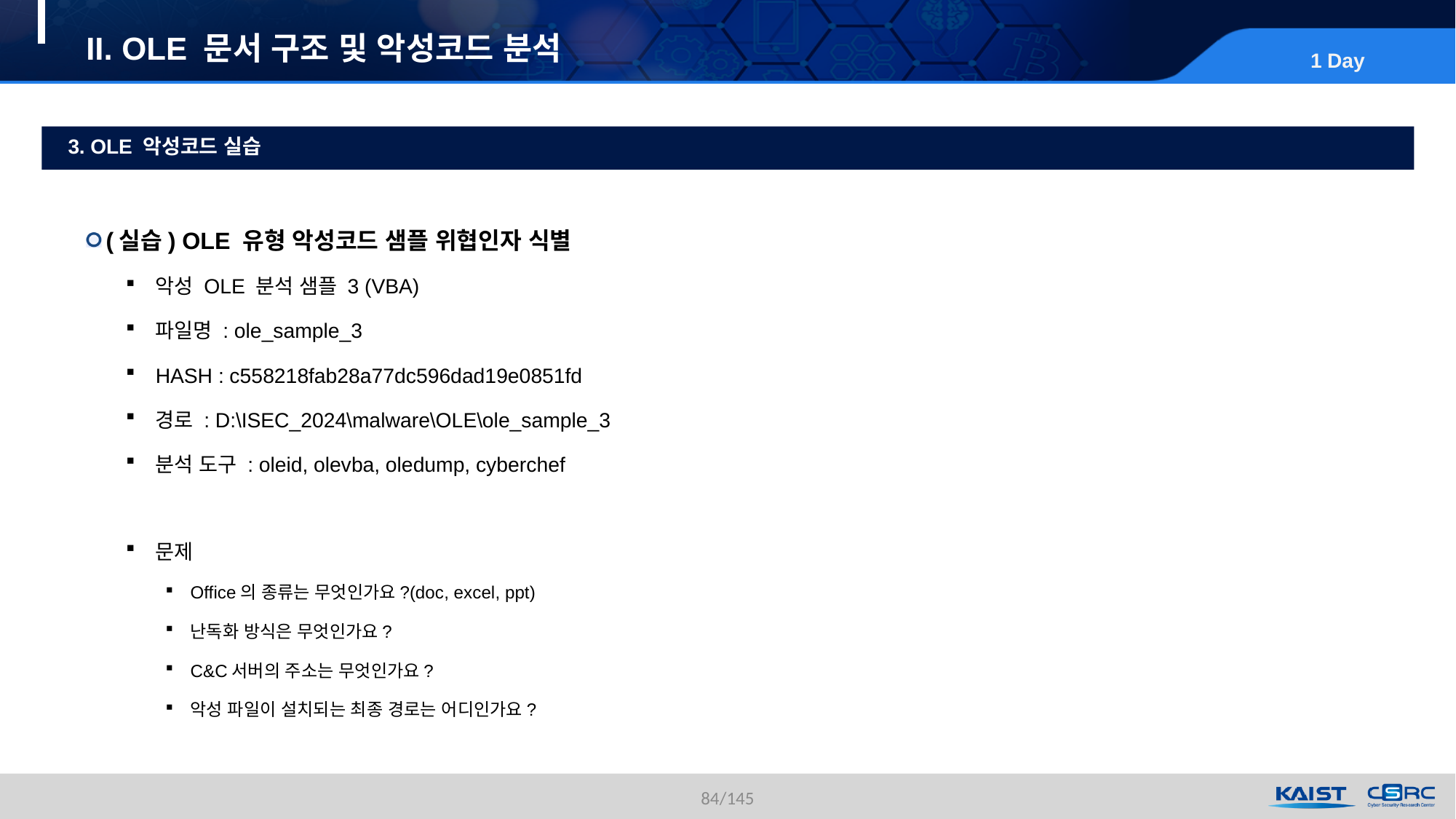

# II. OLE 문서 구조 및 악성코드 분석
3. OLE 악성코드 실습
(실습) OLE 유형 악성코드 샘플 위협인자 식별
악성 OLE 분석 샘플 3 (VBA)
파일명 : ole_sample_3
HASH : c558218fab28a77dc596dad19e0851fd
경로 : D:\ISEC_2024\malware\OLE\ole_sample_3
분석 도구 : oleid, olevba, oledump, cyberchef

문제
Office의 종류는 무엇인가요?(doc, excel, ppt)
난독화 방식은 무엇인가요?
C&C서버의 주소는 무엇인가요?
악성 파일이 설치되는 최종 경로는 어디인가요?
84/145